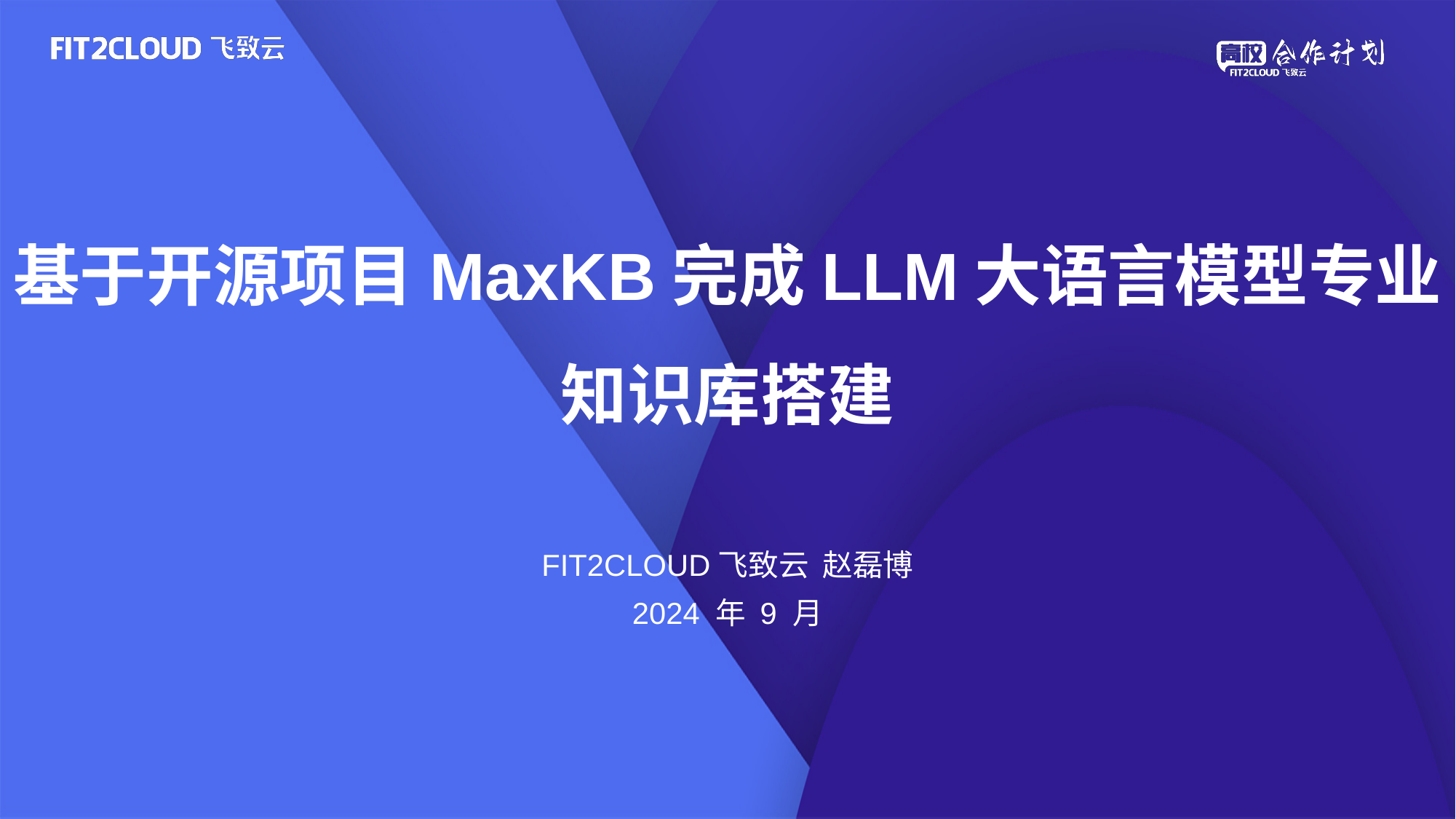

# 基于开源项目MaxKB完成LLM大语言模型专业知识库搭建
FIT2CLOUD飞致云  赵磊博
2024 年 9 月